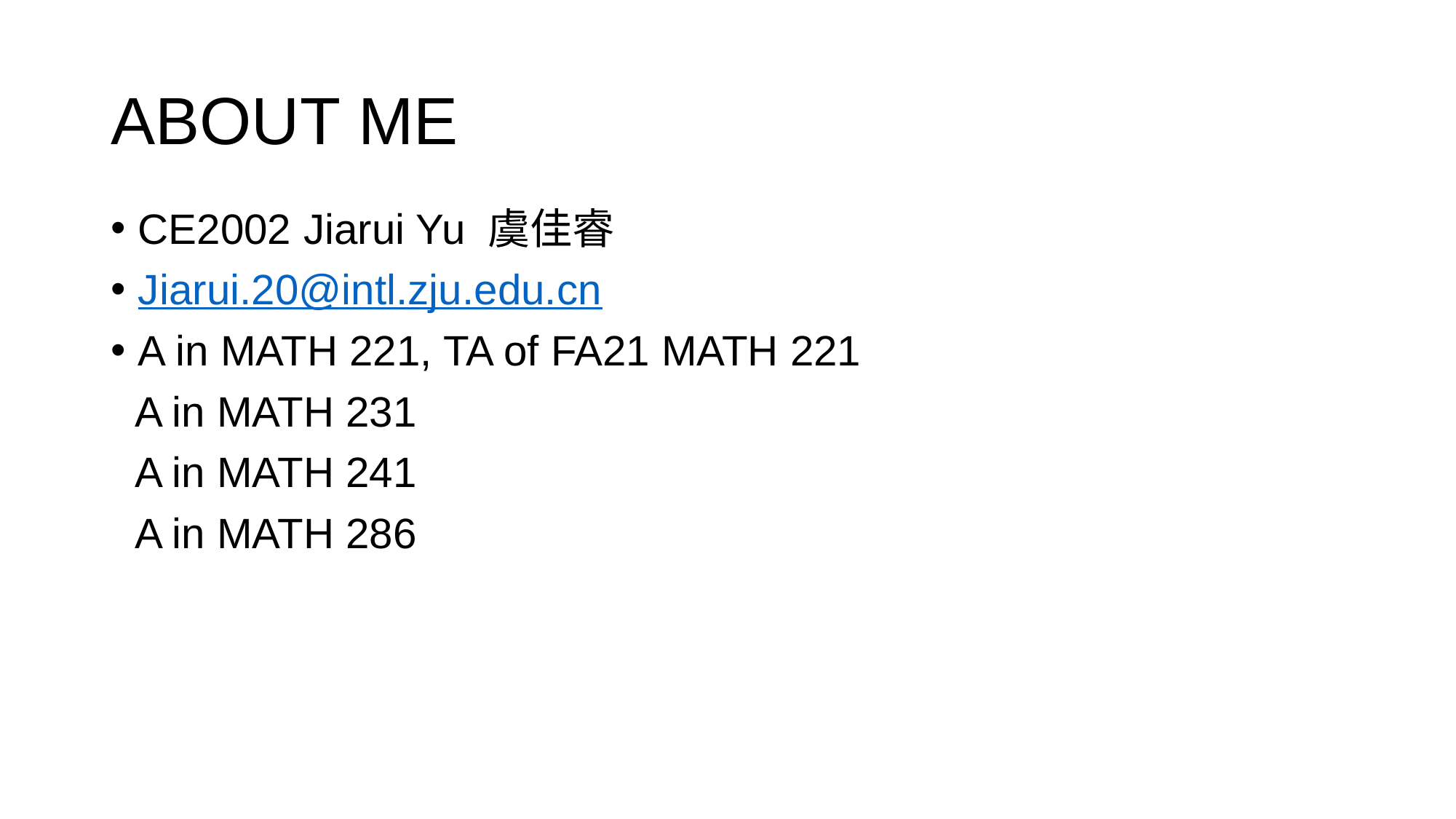

# ABOUT ME
CE2002 Jiarui Yu 虞佳睿
Jiarui.20@intl.zju.edu.cn
A in MATH 221, TA of FA21 MATH 221
  A in MATH 231
  A in MATH 241
  A in MATH 286